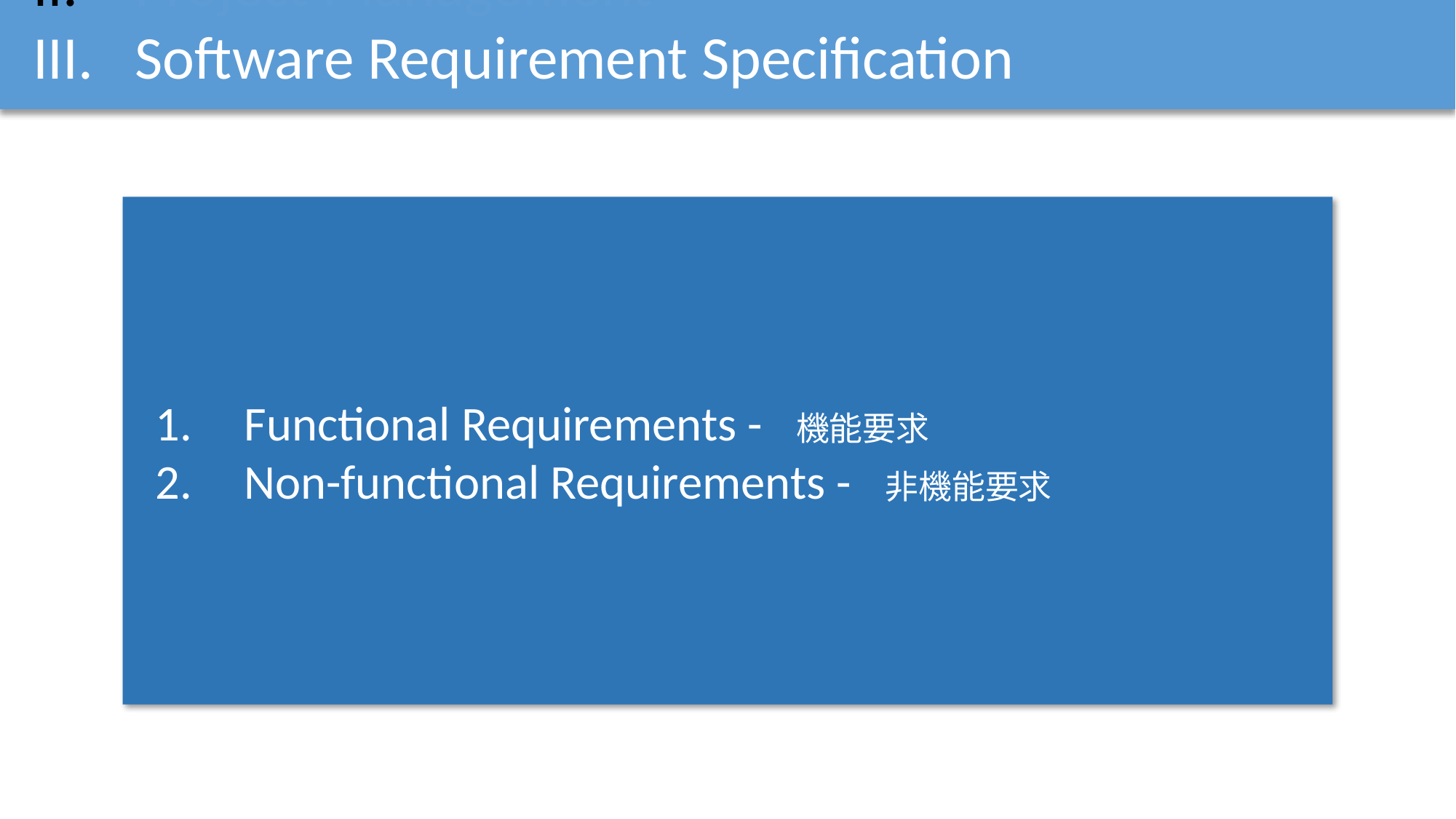

Introduction
Project Management
Software Requirement Specification

Functional Requirements -  機能要求
Non-functional Requirements -  非機能要求